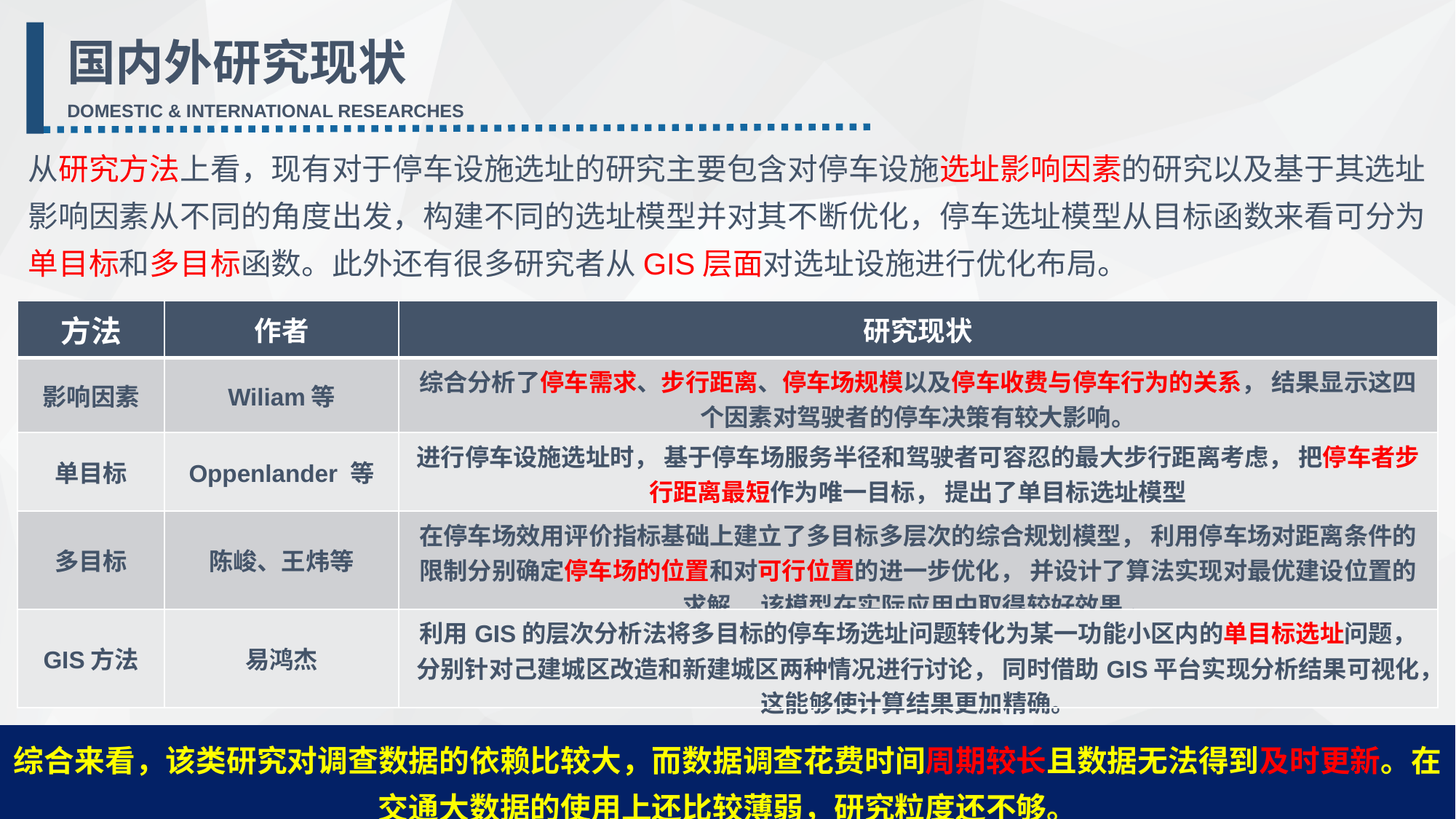

国内外研究现状
DOMESTIC & INTERNATIONAL RESEARCHES
从研究方法上看，现有对于停车设施选址的研究主要包含对停车设施选址影响因素的研究以及基于其选址影响因素从不同的角度出发，构建不同的选址模型并对其不断优化，停车选址模型从目标函数来看可分为单目标和多目标函数。此外还有很多研究者从GIS层面对选址设施进行优化布局。
| 方法 | 作者 | 研究现状 |
| --- | --- | --- |
| 影响因素 | Wiliam等 | 综合分析了停车需求、步行距离、停车场规模以及停车收费与停车行为的关系， 结果显示这四个因素对驾驶者的停车决策有较大影响。 |
| 单目标 | Oppenlander 等 | 进行停车设施选址时， 基于停车场服务半径和驾驶者可容忍的最大步行距离考虑， 把停车者步行距离最短作为唯一目标， 提出了单目标选址模型 |
| 多目标 | 陈峻、王炜等 | 在停车场效用评价指标基础上建立了多目标多层次的综合规划模型， 利用停车场对距离条件的限制分别确定停车场的位置和对可行位置的进一步优化， 并设计了算法实现对最优建设位置的求解， 该模型在实际应用中取得较好效果 。 |
| GIS方法 | 易鸿杰 | 利用GIS的层次分析法将多目标的停车场选址问题转化为某一功能小区内的单目标选址问题， 分别针对己建城区改造和新建城区两种情况进行讨论， 同时借助GIS平台实现分析结果可视化，这能够使计算结果更加精确。 |
综合来看，该类研究对调查数据的依赖比较大，而数据调查花费时间周期较长且数据无法得到及时更新。在交通大数据的使用上还比较薄弱，研究粒度还不够。